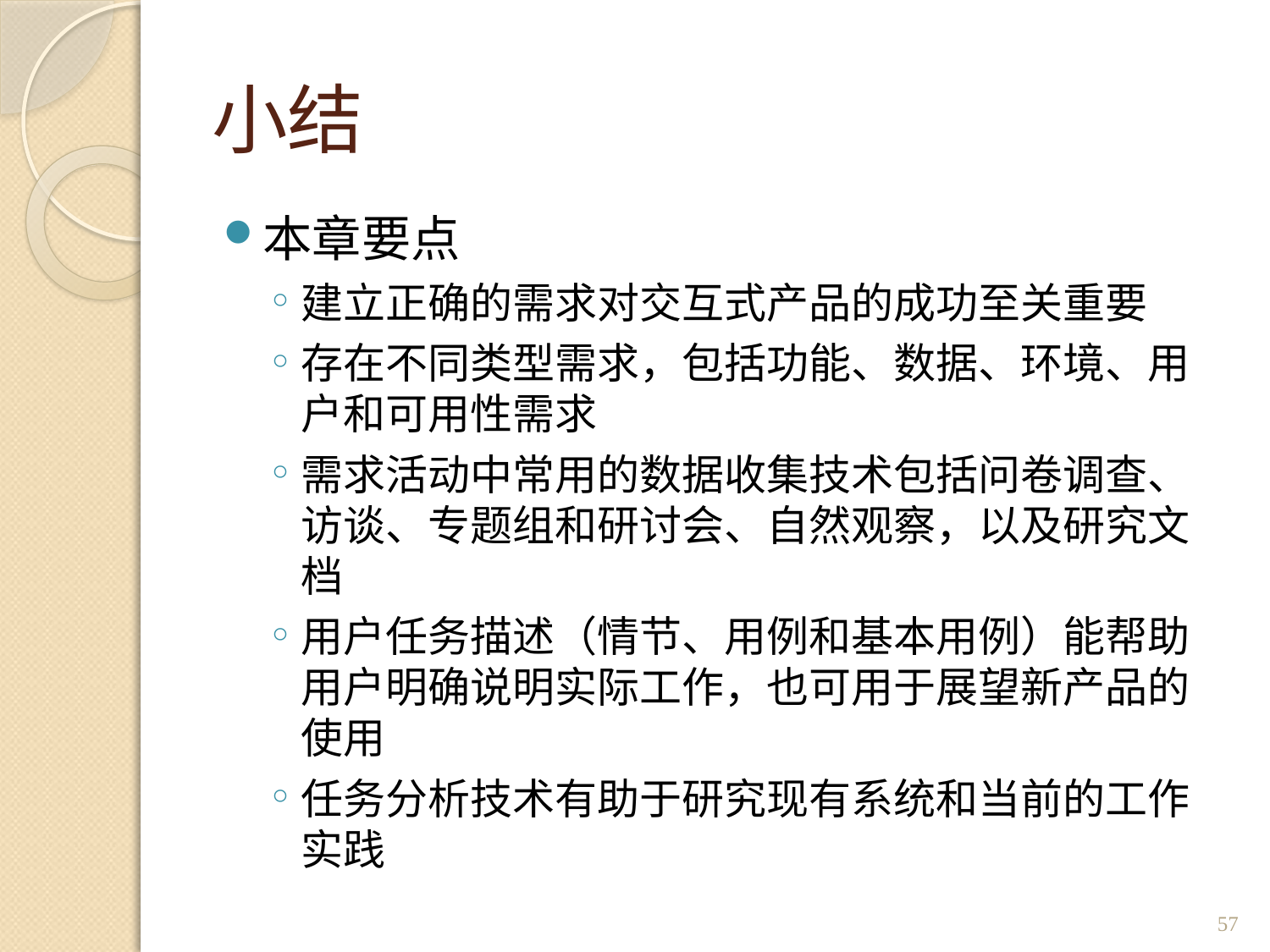

# 小结
本章要点
建立正确的需求对交互式产品的成功至关重要
存在不同类型需求，包括功能、数据、环境、用户和可用性需求
需求活动中常用的数据收集技术包括问卷调查、访谈、专题组和研讨会、自然观察，以及研究文档
用户任务描述（情节、用例和基本用例）能帮助用户明确说明实际工作，也可用于展望新产品的使用
任务分析技术有助于研究现有系统和当前的工作实践
57